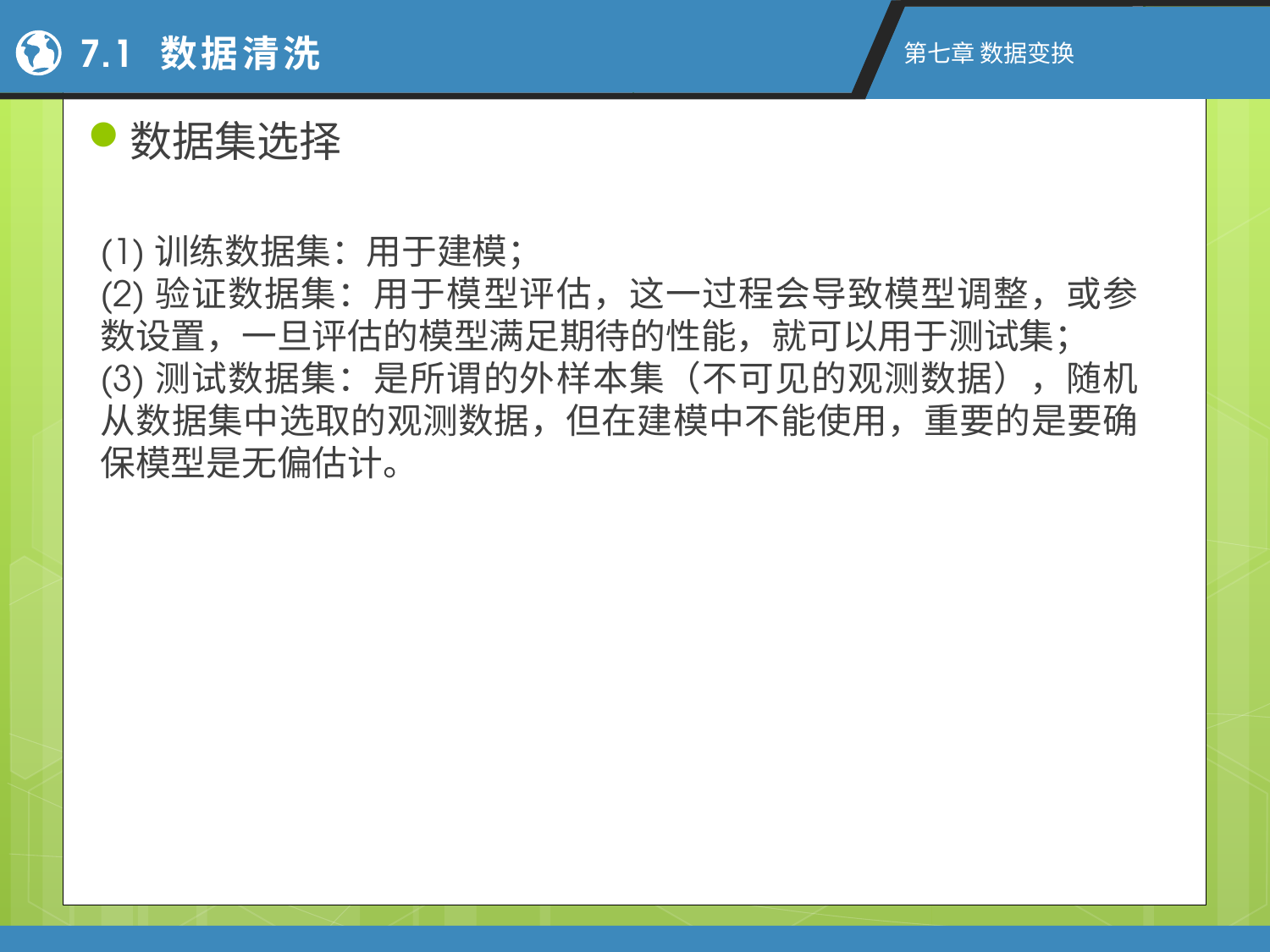

7.1 数据清洗

第七章 数据变换
数据集选择
(1)训练数据集：用于建模；
(2)验证数据集：用于模型评估，这一过程会导致模型调整，或参数设置，一旦评估的模型满足期待的性能，就可以用于测试集；
(3)测试数据集：是所谓的外样本集（不可见的观测数据），随机从数据集中选取的观测数据，但在建模中不能使用，重要的是要确保模型是无偏估计。